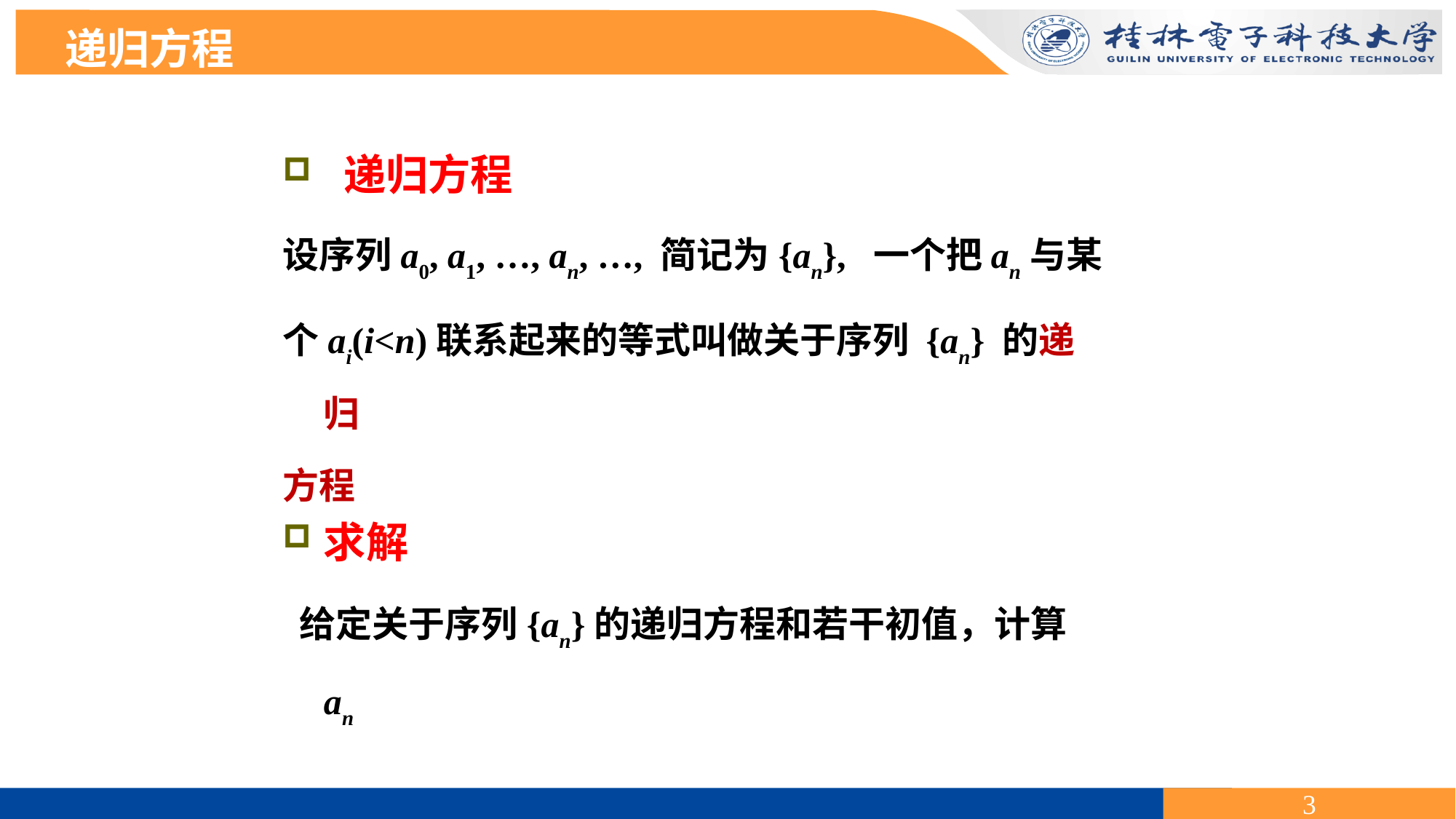

递归方程
 递归方程
设序列a0, a1, …, an, …, 简记为{an},  一个把an与某
个ai(i<n)联系起来的等式叫做关于序列 {an} 的递归
方程
求解
 给定关于序列{an}的递归方程和若干初值，计算an